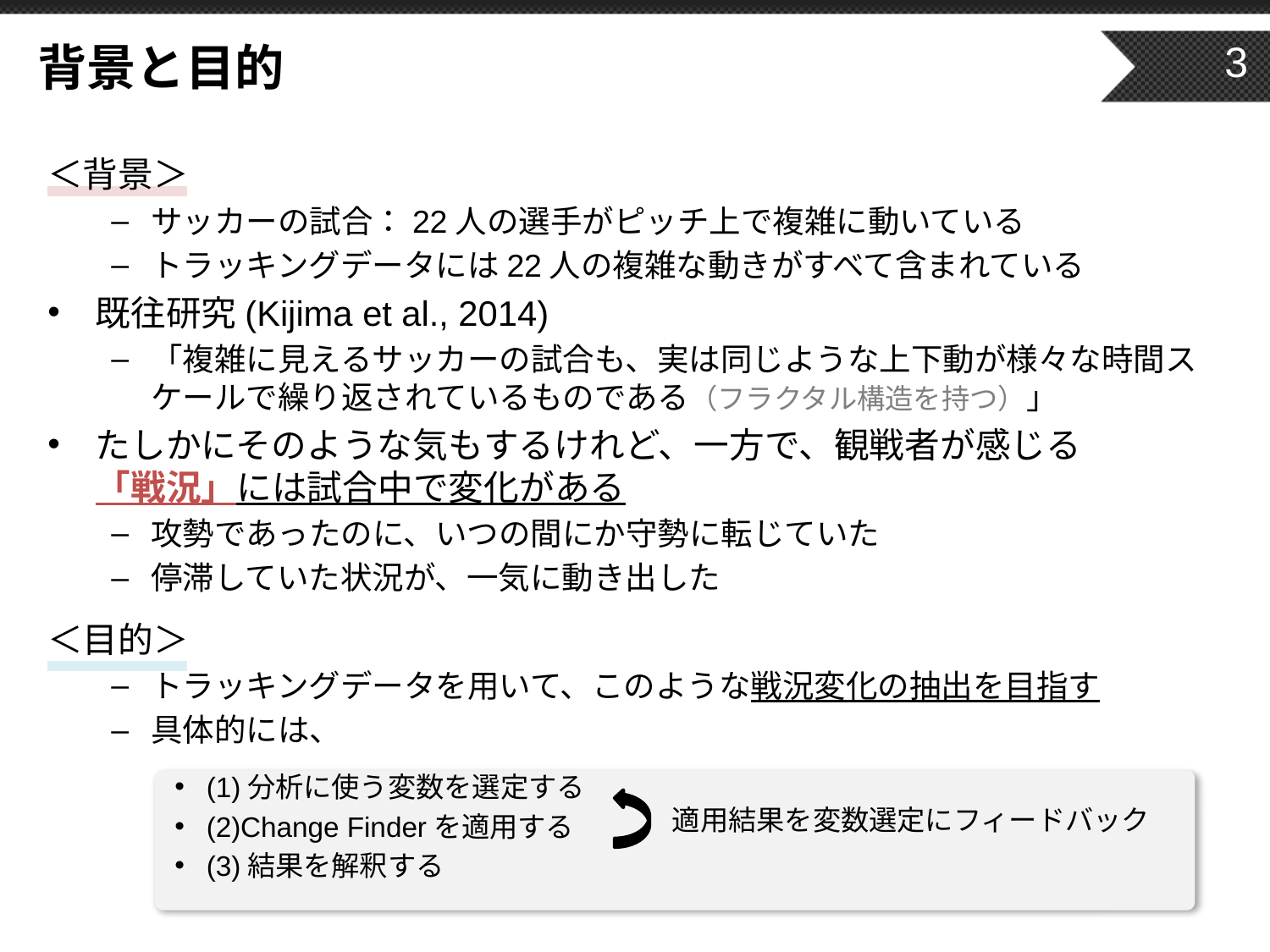

# 背景と目的
3
＜背景＞
サッカーの試合：22人の選手がピッチ上で複雑に動いている
トラッキングデータには22人の複雑な動きがすべて含まれている
既往研究(Kijima et al., 2014)
「複雑に見えるサッカーの試合も、実は同じような上下動が様々な時間スケールで繰り返されているものである（フラクタル構造を持つ）」
たしかにそのような気もするけれど、一方で、観戦者が感じる
「戦況」には試合中で変化がある
攻勢であったのに、いつの間にか守勢に転じていた
停滞していた状況が、一気に動き出した
＜目的＞
トラッキングデータを用いて、このような戦況変化の抽出を目指す
具体的には、
(1)分析に使う変数を選定する
(2)Change Finderを適用する
(3)結果を解釈する

適用結果を変数選定にフィードバック